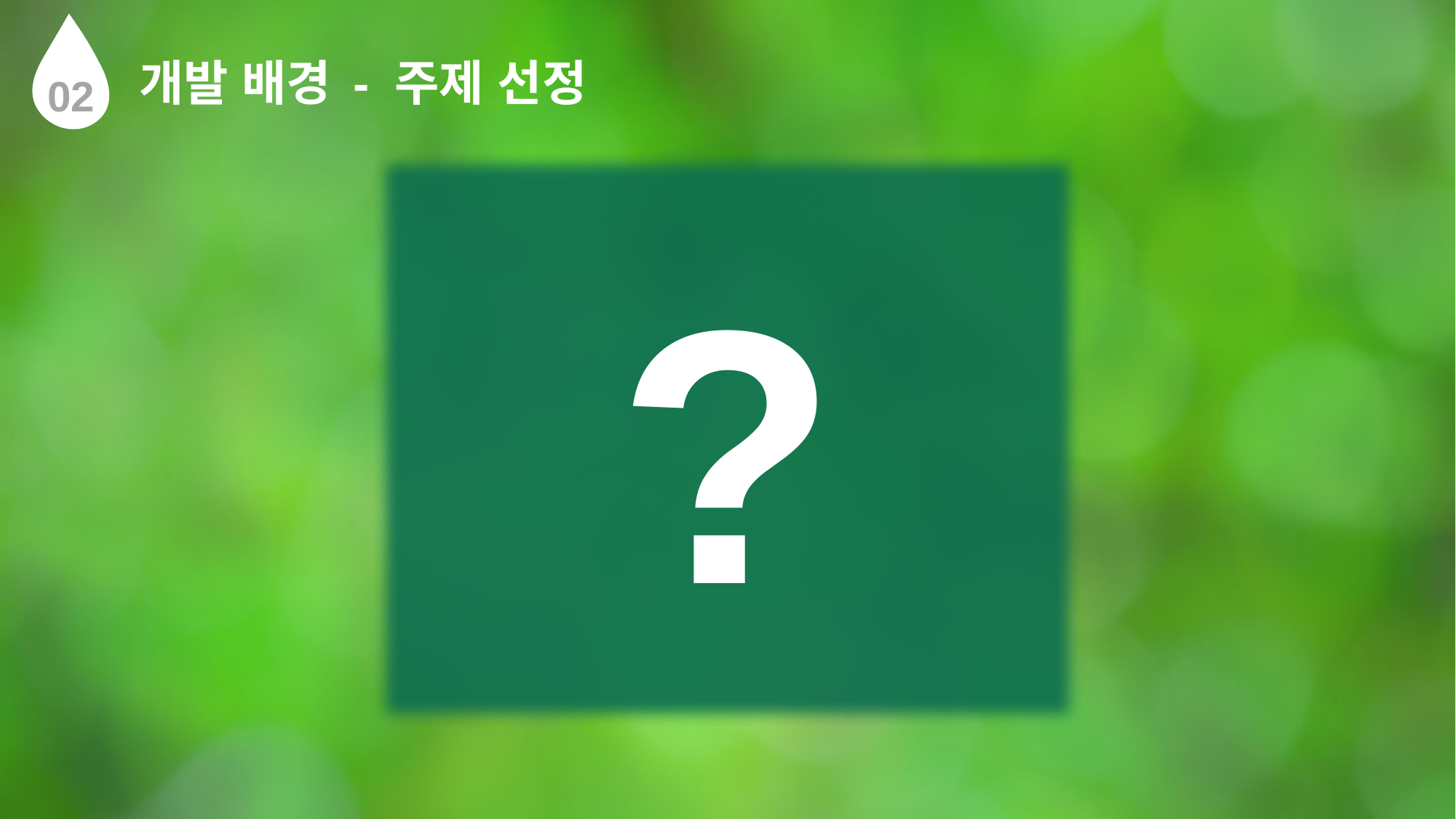

02
개발 배경
- 주제 선정
?